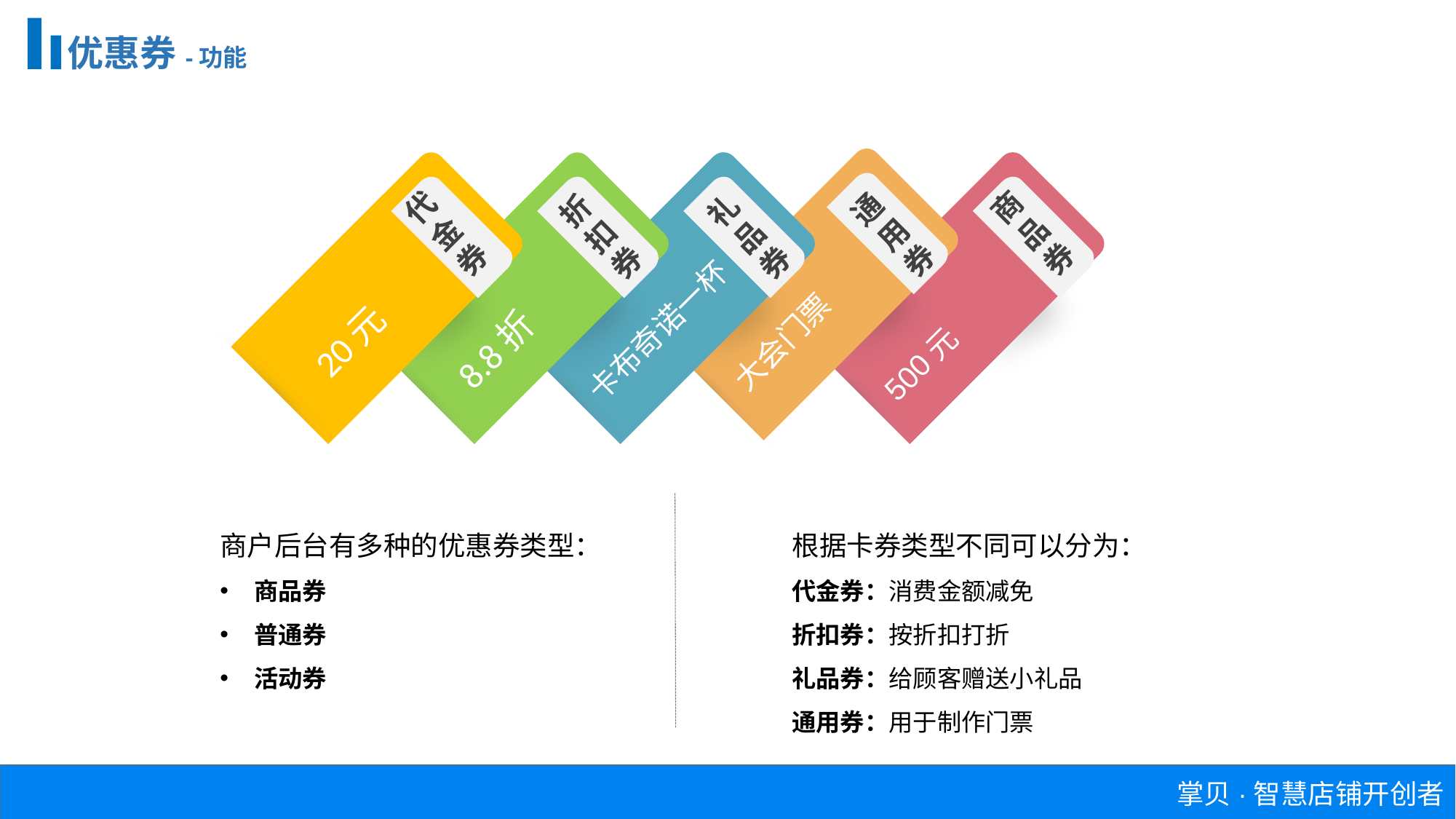

优惠券-功能

商品券
代
金
券
通用券
折扣券
礼品券
500元
20元
大会门票
卡布奇诺一杯
8.8折
商户后台有多种的优惠券类型：
商品券
普通券
活动券
根据卡券类型不同可以分为：
代金券：消费金额减免
折扣券：按折扣打折
礼品券：给顾客赠送小礼品
通用券：用于制作门票